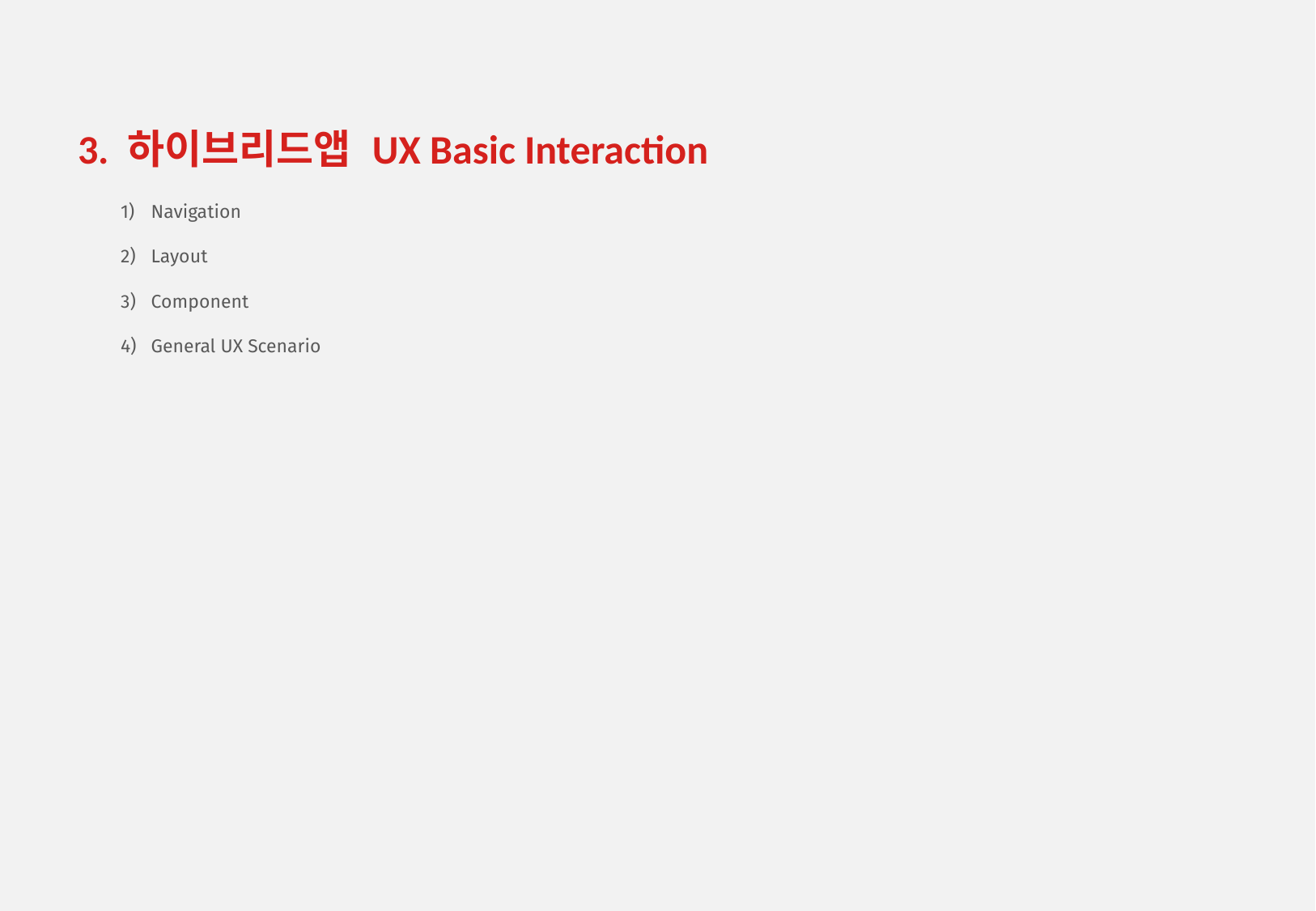

# 3. 하이브리드앱 UX Basic Interaction
Navigation
Layout
Component
General UX Scenario